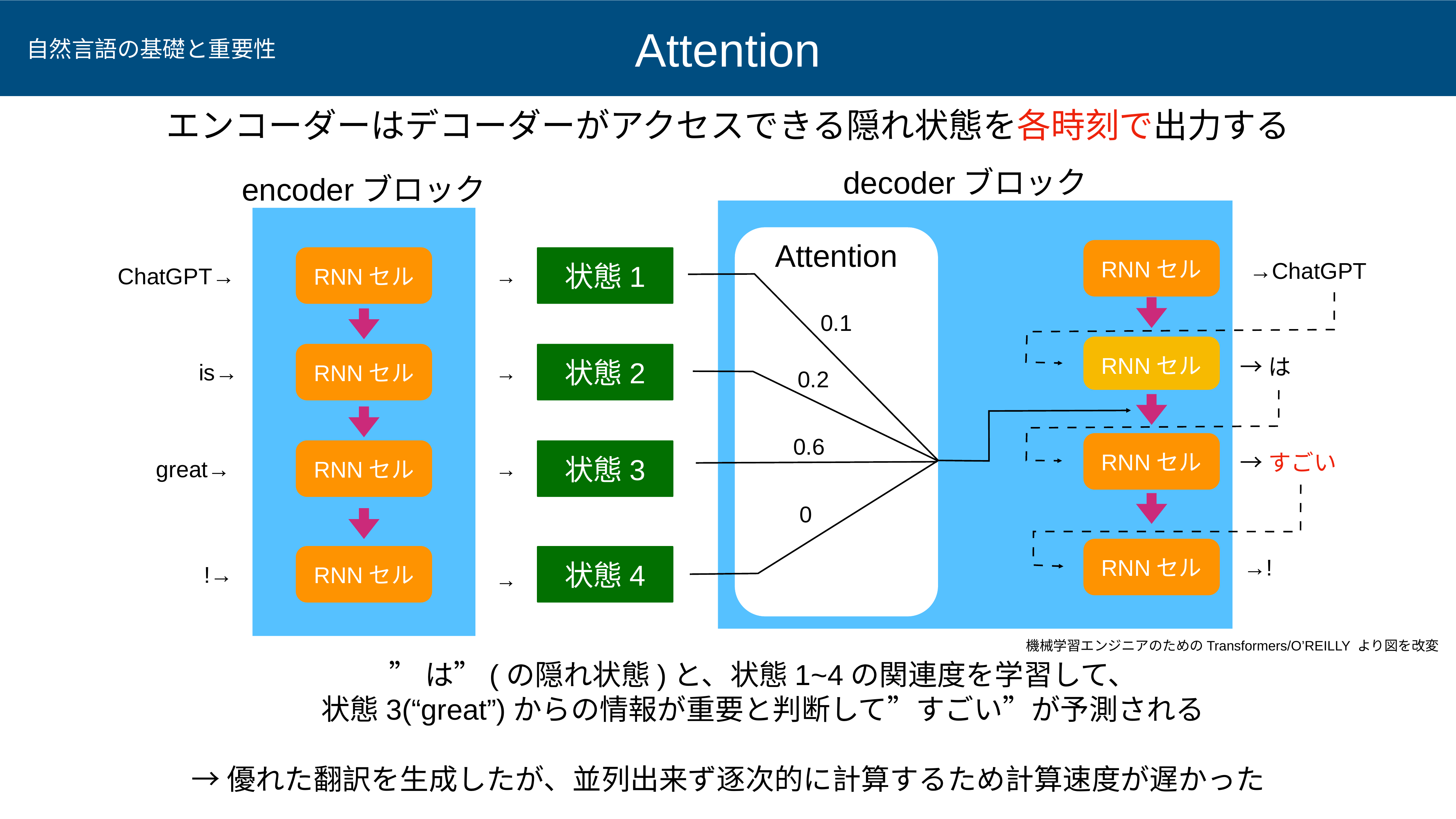

Attention
自然言語の基礎と重要性
エンコーダーはデコーダーがアクセスできる隠れ状態を各時刻で出力する
decoderブロック
encoderブロック

Attention

RNNセル
→ChatGPT
状態1
ChatGPT→
RNNセル
→

0.1

RNNセル
→は
状態2
is→
RNNセル
→
0.2

0.6

RNNセル
→すごい
状態3
great→
RNNセル
→

0

→!
RNNセル
状態4
!→
RNNセル
→
機械学習エンジニアのためのTransformers/O’REILLY より図を改変
”は”(の隠れ状態)と、状態1~4の関連度を学習して、
状態3(“great”)からの情報が重要と判断して”すごい”が予測される

→優れた翻訳を生成したが、並列出来ず逐次的に計算するため計算速度が遅かった